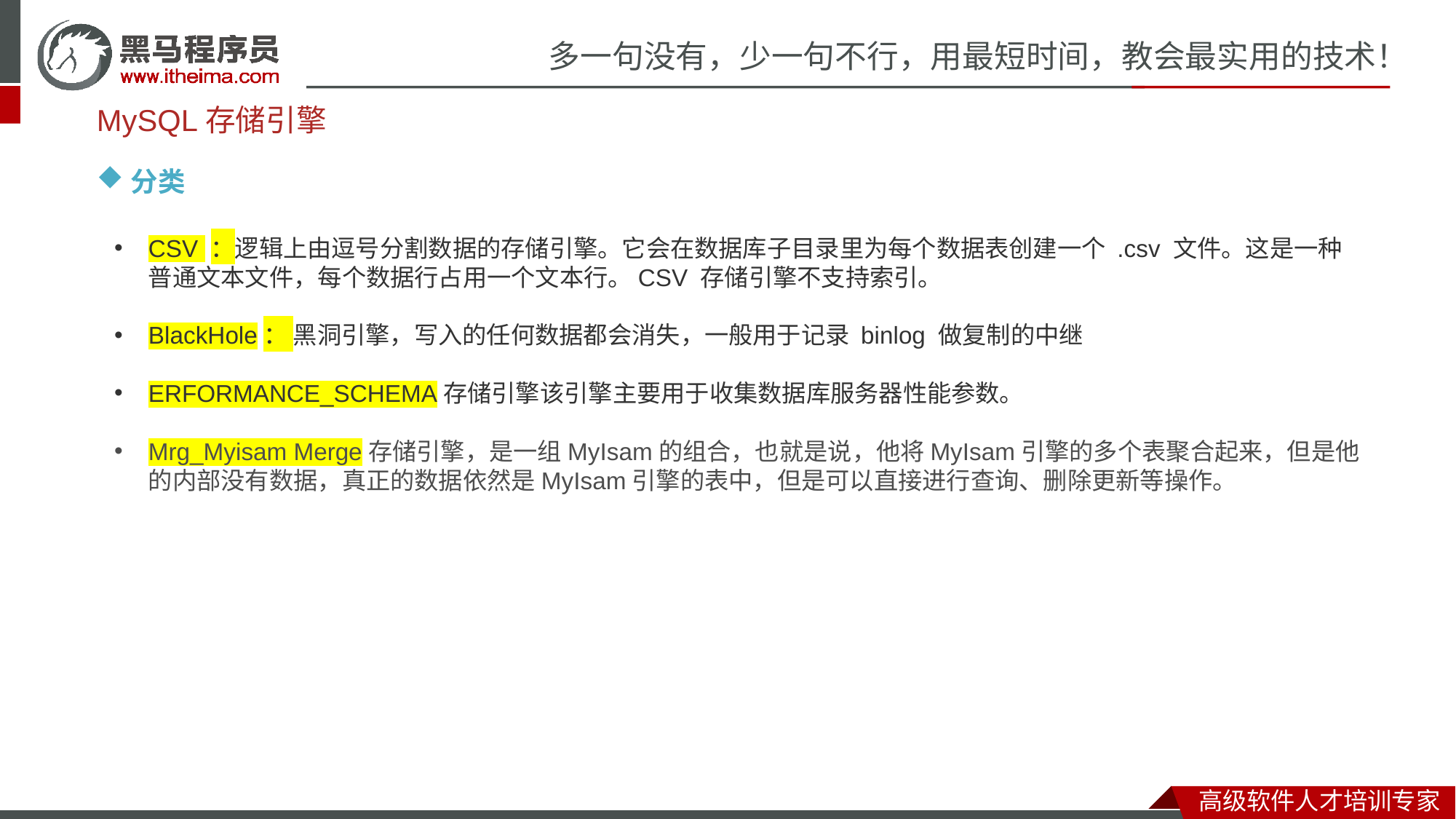

MySQL存储引擎
分类
CSV ：逻辑上由逗号分割数据的存储引擎。它会在数据库子目录里为每个数据表创建一个 .csv 文件。这是一种普通文本文件，每个数据行占用一个文本行。CSV 存储引擎不支持索引。

BlackHole： 黑洞引擎，写入的任何数据都会消失，一般用于记录 binlog 做复制的中继

ERFORMANCE_SCHEMA存储引擎该引擎主要用于收集数据库服务器性能参数。

Mrg_Myisam Merge存储引擎，是一组MyIsam的组合，也就是说，他将MyIsam引擎的多个表聚合起来，但是他的内部没有数据，真正的数据依然是MyIsam引擎的表中，但是可以直接进行查询、删除更新等操作。